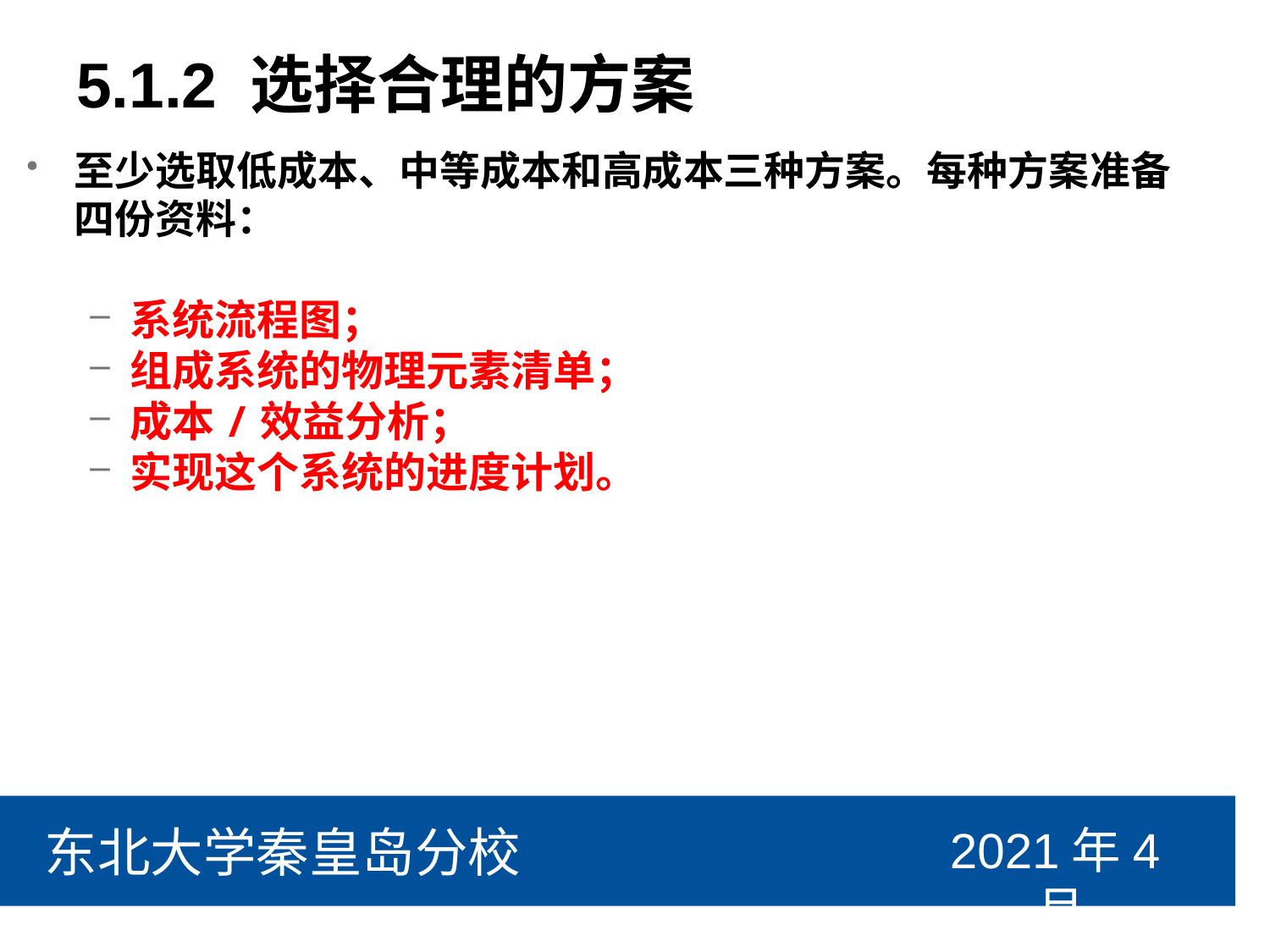

# 5.1.2 选择合理的方案
至少选取低成本、中等成本和高成本三种方案。每种方案准备四份资料：

系统流程图；
组成系统的物理元素清单；
成本/效益分析；
实现这个系统的进度计划。